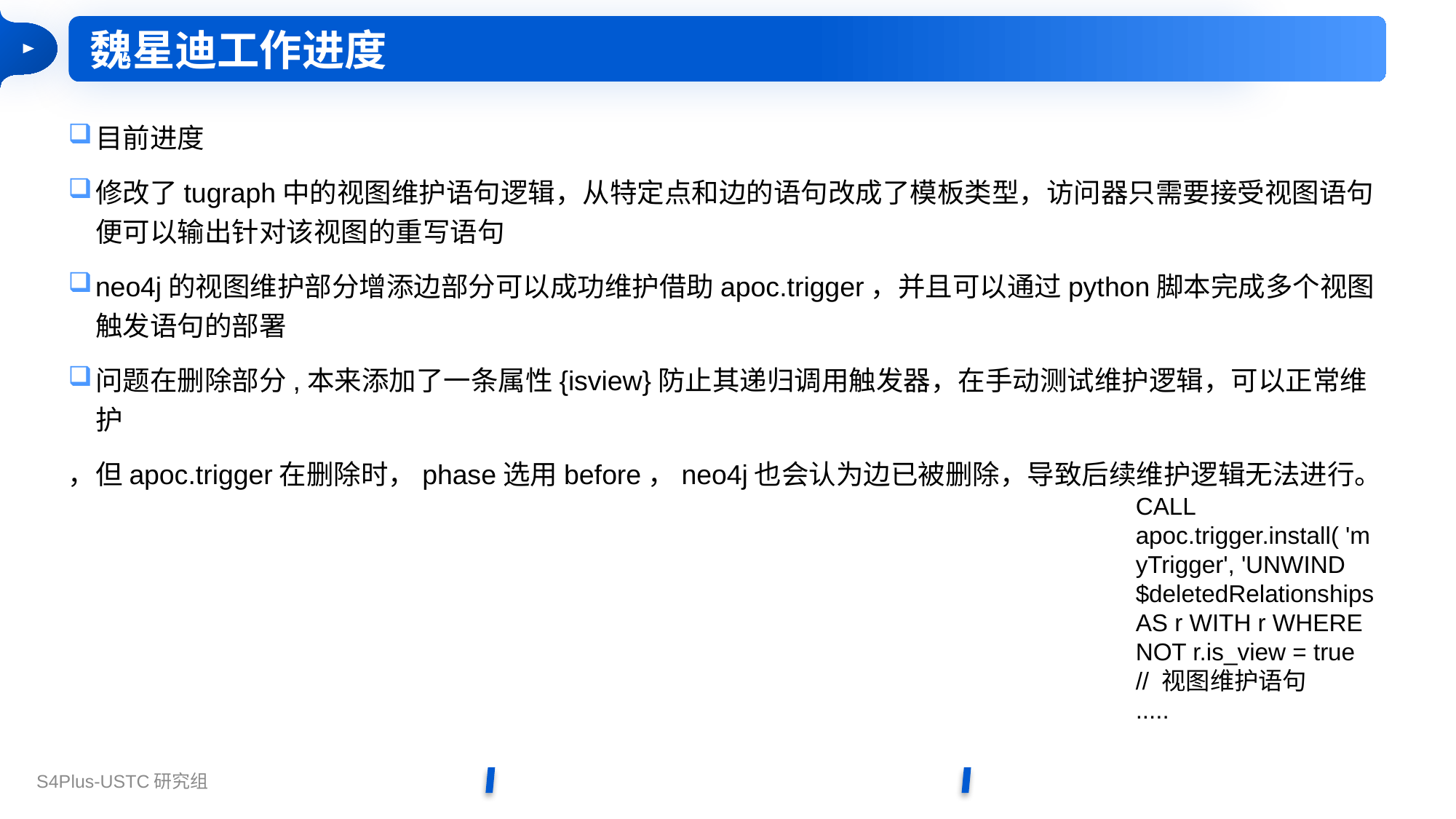

魏星迪工作进度
目前进度
修改了tugraph中的视图维护语句逻辑，从特定点和边的语句改成了模板类型，访问器只需要接受视图语句便可以输出针对该视图的重写语句
neo4j的视图维护部分增添边部分可以成功维护借助apoc.trigger，并且可以通过python脚本完成多个视图触发语句的部署
问题在删除部分,本来添加了一条属性{isview}防止其递归调用触发器，在手动测试维护逻辑，可以正常维护
，但apoc.trigger在删除时，phase选用before，neo4j也会认为边已被删除，导致后续维护逻辑无法进行。

CALL apoc.trigger.install( 'myTrigger', 'UNWIND $deletedRelationships AS r WITH r WHERE NOT r.is_view = true
// 视图维护语句
.....